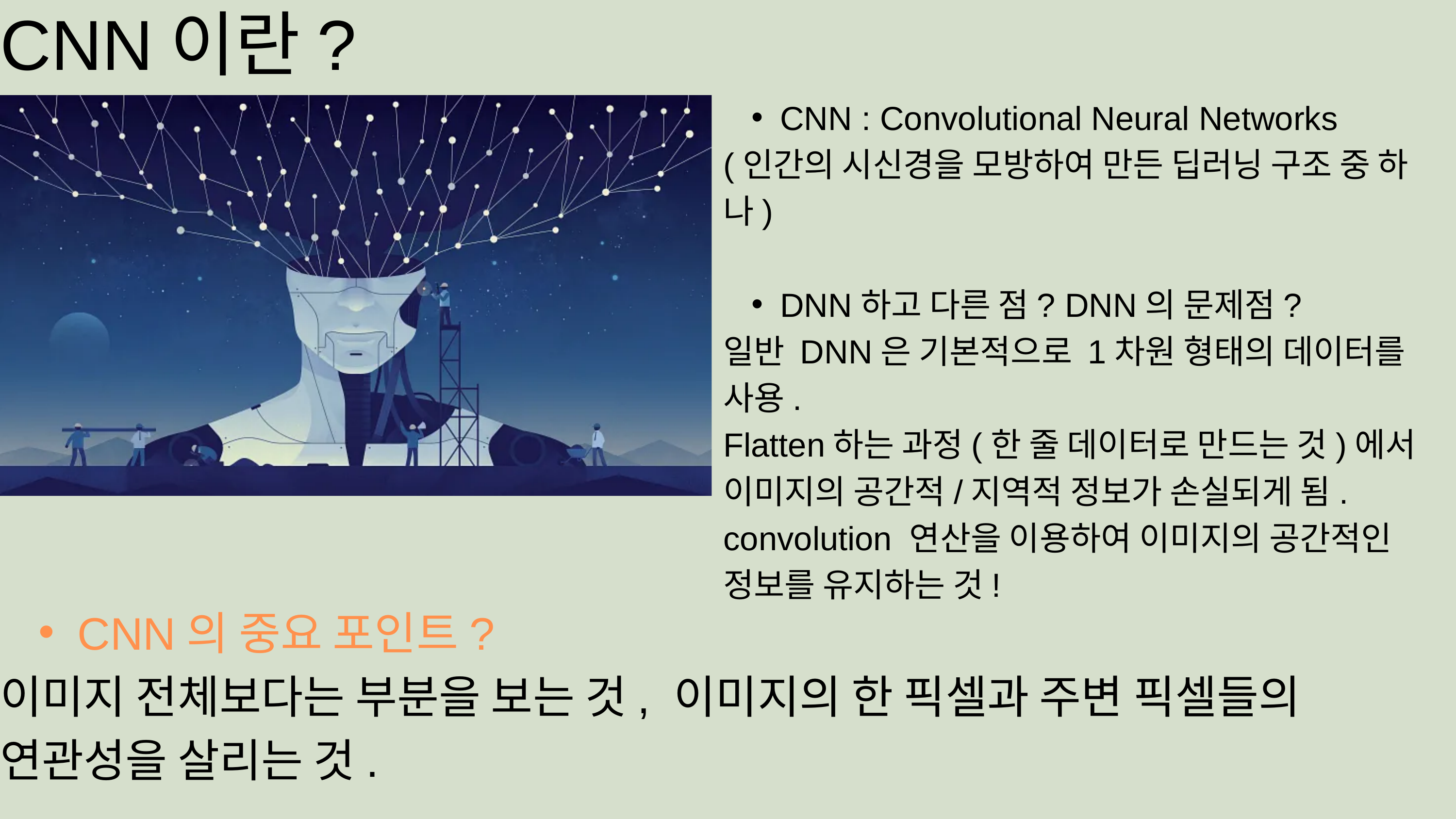

CNN이란?
CNN : Convolutional Neural Networks
(인간의 시신경을 모방하여 만든 딥러닝 구조 중 하나)

DNN하고 다른 점? DNN의 문제점?
일반 DNN은 기본적으로 1차원 형태의 데이터를 사용.
Flatten하는 과정(한 줄 데이터로 만드는 것)에서 이미지의 공간적/지역적 정보가 손실되게 됨.
convolution 연산을 이용하여 이미지의 공간적인 정보를 유지하는 것!

CNN의 중요 포인트?
이미지 전체보다는 부분을 보는 것, 이미지의 한 픽셀과 주변 픽셀들의 연관성을 살리는 것.